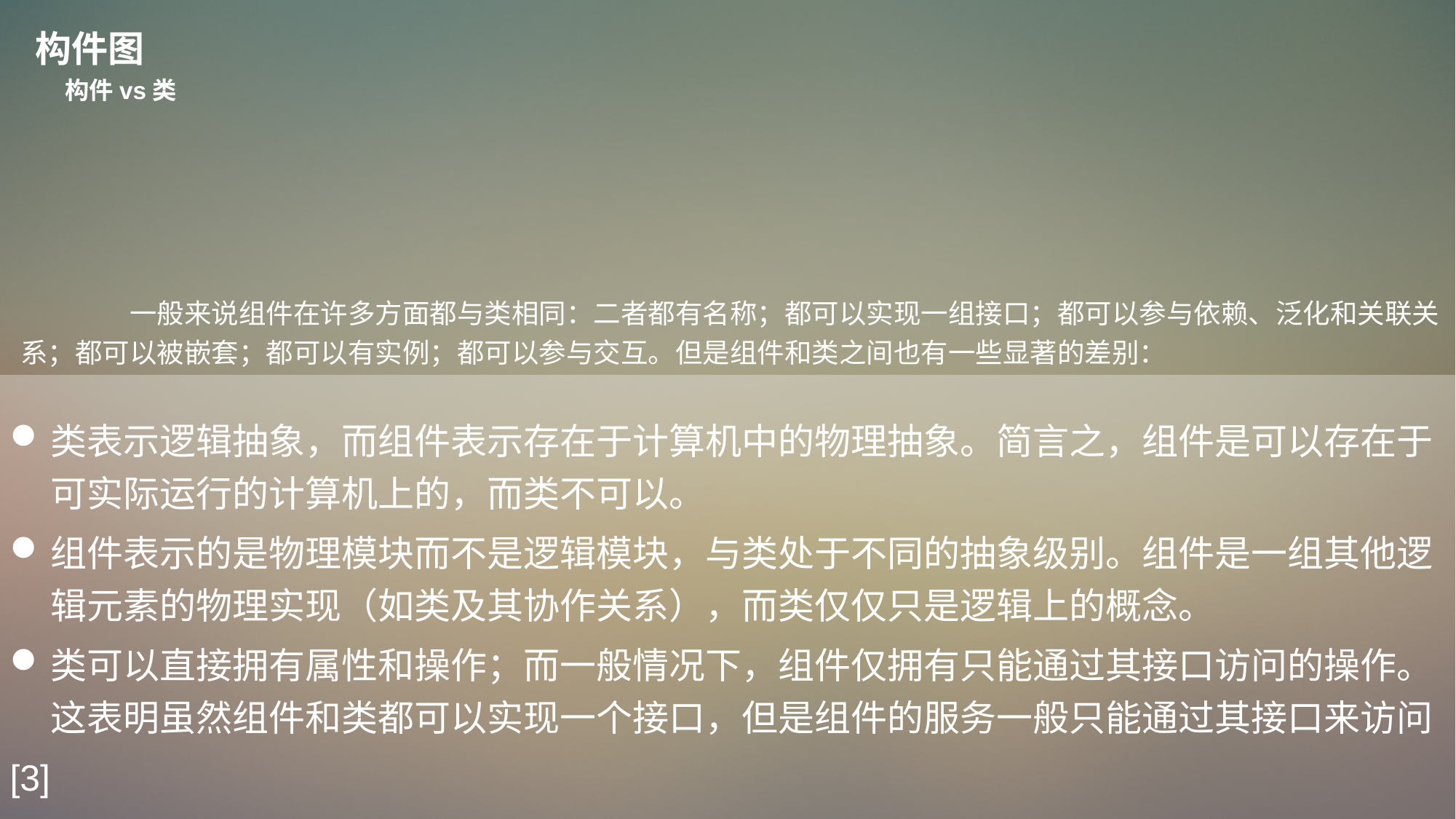

构件图
构件vs类
	一般来说组件在许多方面都与类相同：二者都有名称；都可以实现一组接口；都可以参与依赖、泛化和关联关系；都可以被嵌套；都可以有实例；都可以参与交互。但是组件和类之间也有一些显著的差别：

类表示逻辑抽象，而组件表示存在于计算机中的物理抽象。简言之，组件是可以存在于可实际运行的计算机上的，而类不可以。
组件表示的是物理模块而不是逻辑模块，与类处于不同的抽象级别。组件是一组其他逻辑元素的物理实现（如类及其协作关系），而类仅仅只是逻辑上的概念。
类可以直接拥有属性和操作；而一般情况下，组件仅拥有只能通过其接口访问的操作。这表明虽然组件和类都可以实现一个接口，但是组件的服务一般只能通过其接口来访问
[3]
。